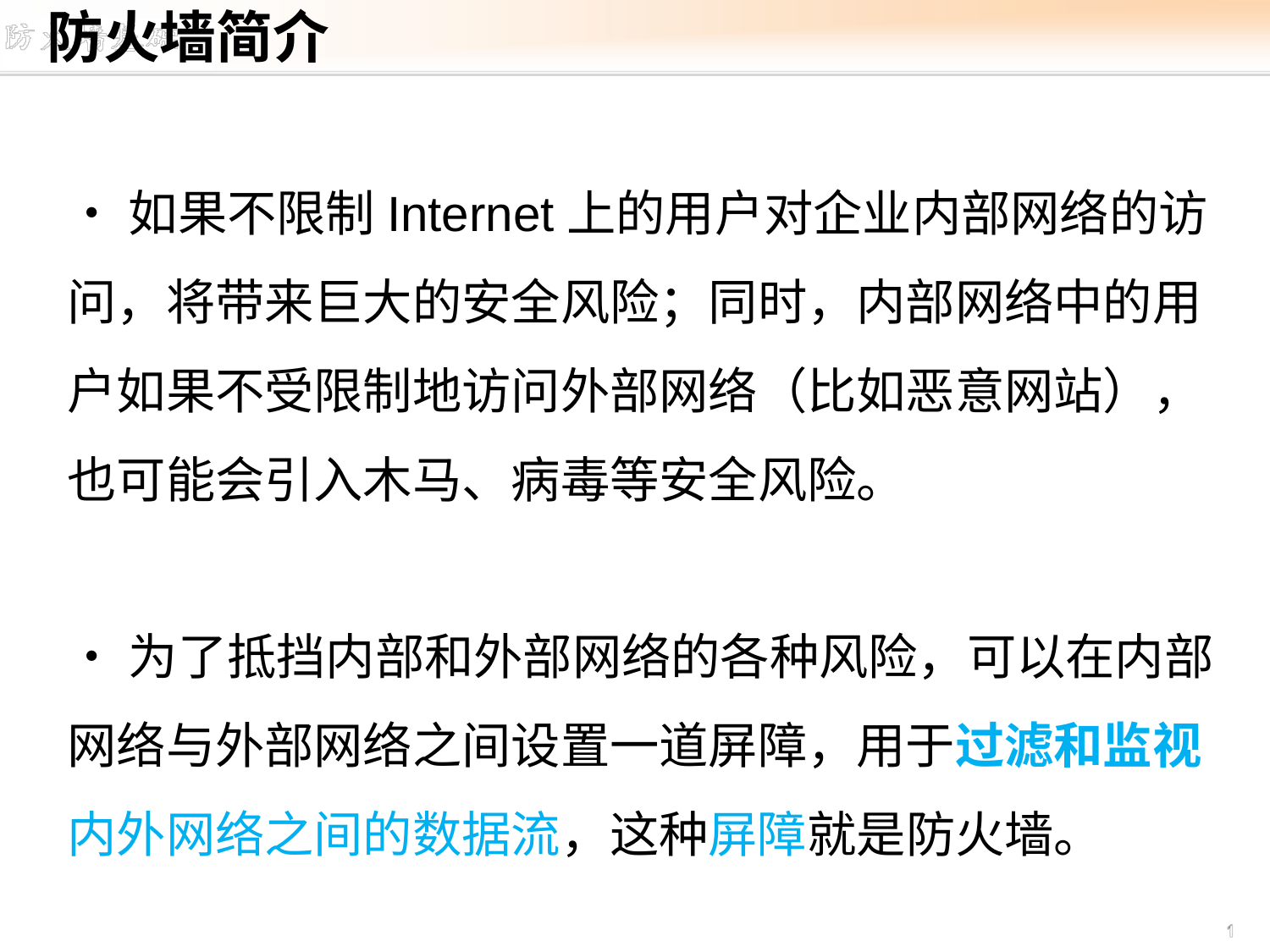

防火墙简介
•如果不限制Internet上的用户对企业内部网络的访问，将带来巨大的安全风险；同时，内部网络中的用户如果不受限制地访问外部网络（比如恶意网站），也可能会引入木马、病毒等安全风险。

•为了抵挡内部和外部网络的各种风险，可以在内部网络与外部网络之间设置一道屏障，用于过滤和监视内外网络之间的数据流，这种屏障就是防火墙。